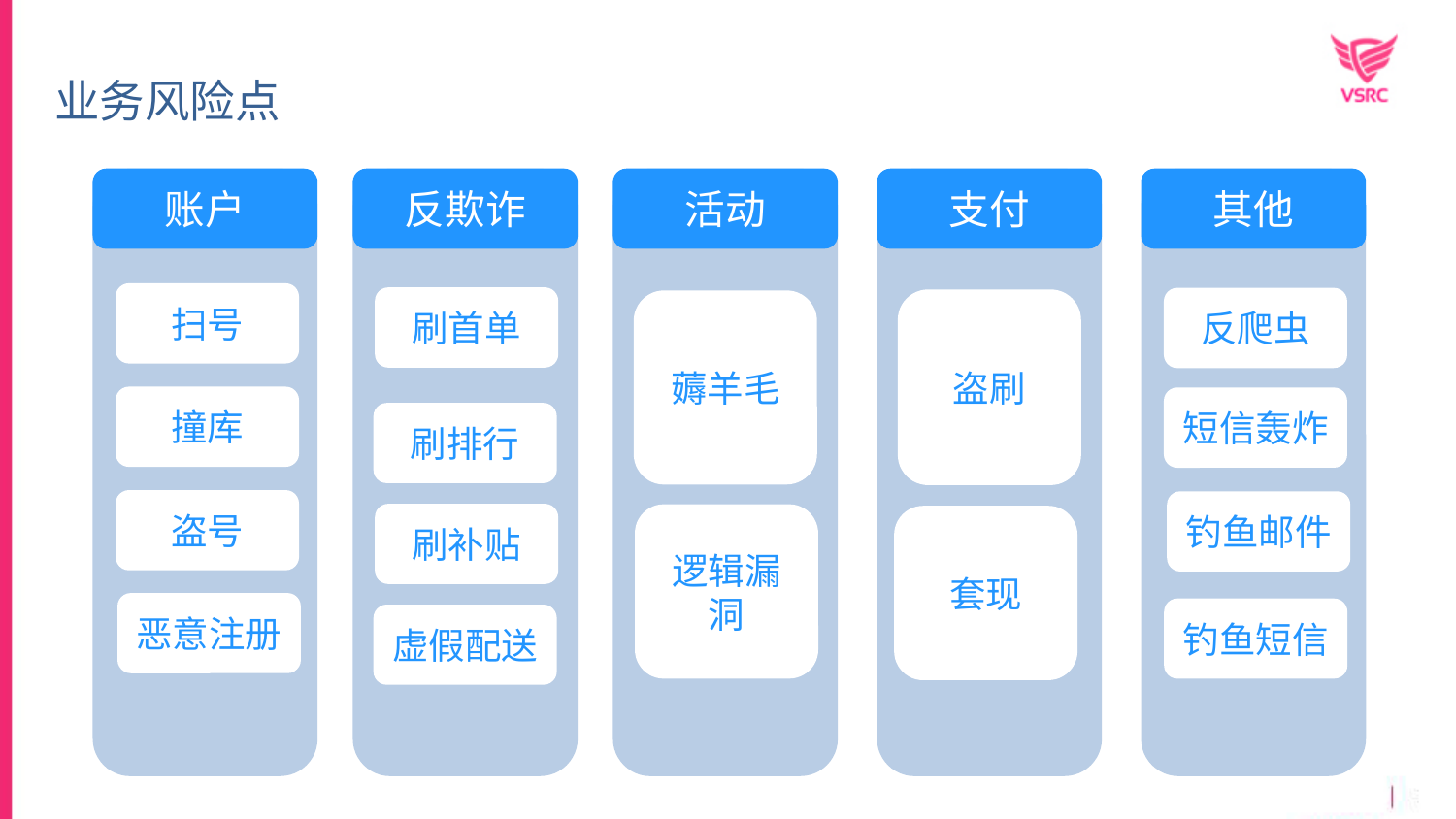

业务风险点

账户

反欺诈

活动

支付

其他
扫号
刷首单
反爬虫
盗刷
薅羊毛
撞库
短信轰炸
刷排行
盗号
钓鱼邮件
刷补贴
逻辑漏洞
套现
恶意注册
钓鱼短信
虚假配送